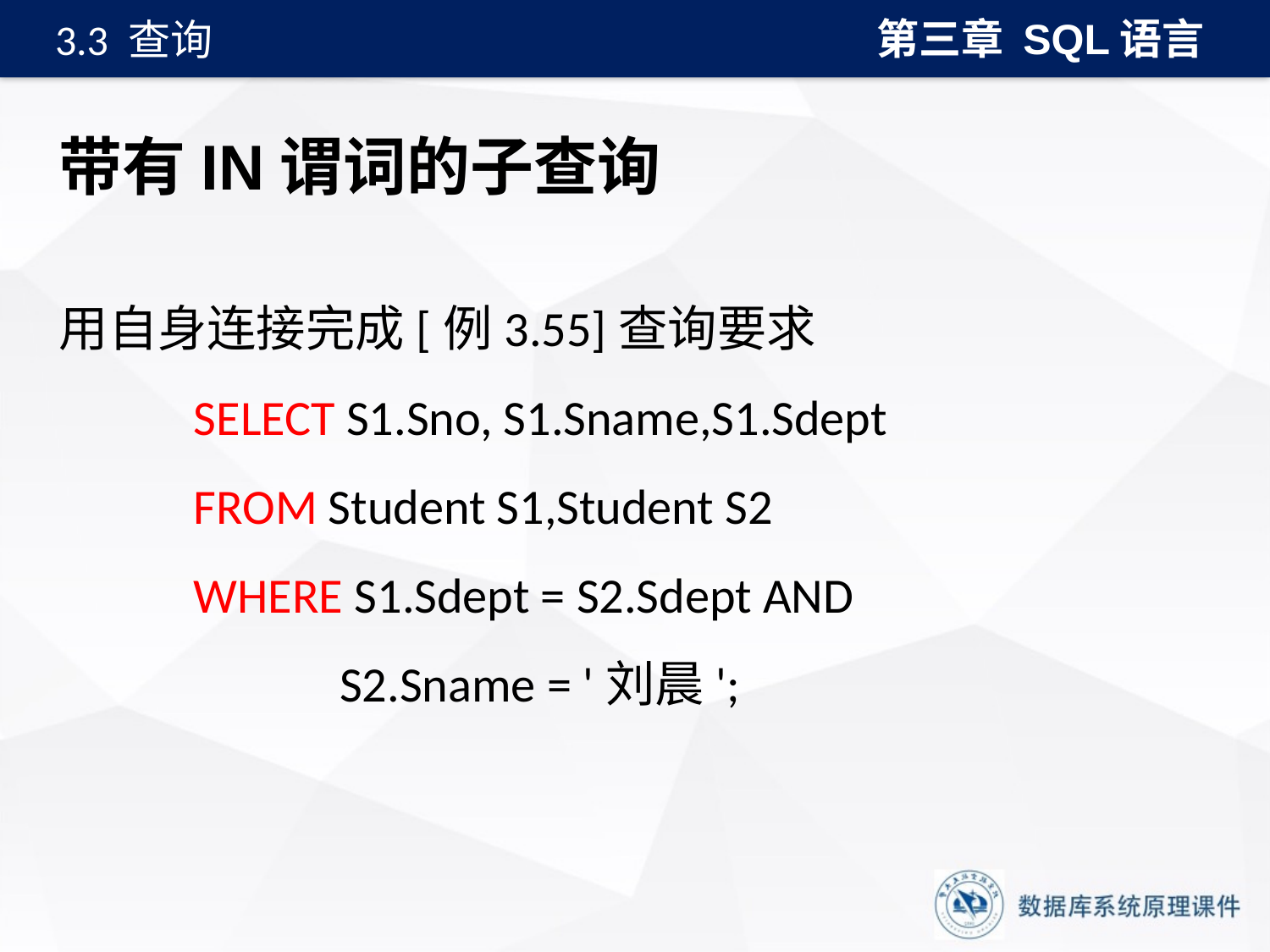

第三章 SQL语言
3.3 查询
# 带有IN谓词的子查询
用自身连接完成[例3.55]查询要求
            SELECT S1.Sno, S1.Sname,S1.Sdept
            FROM Student S1,Student S2
            WHERE S1.Sdept = S2.Sdept AND
                         S2.Sname = '刘晨';